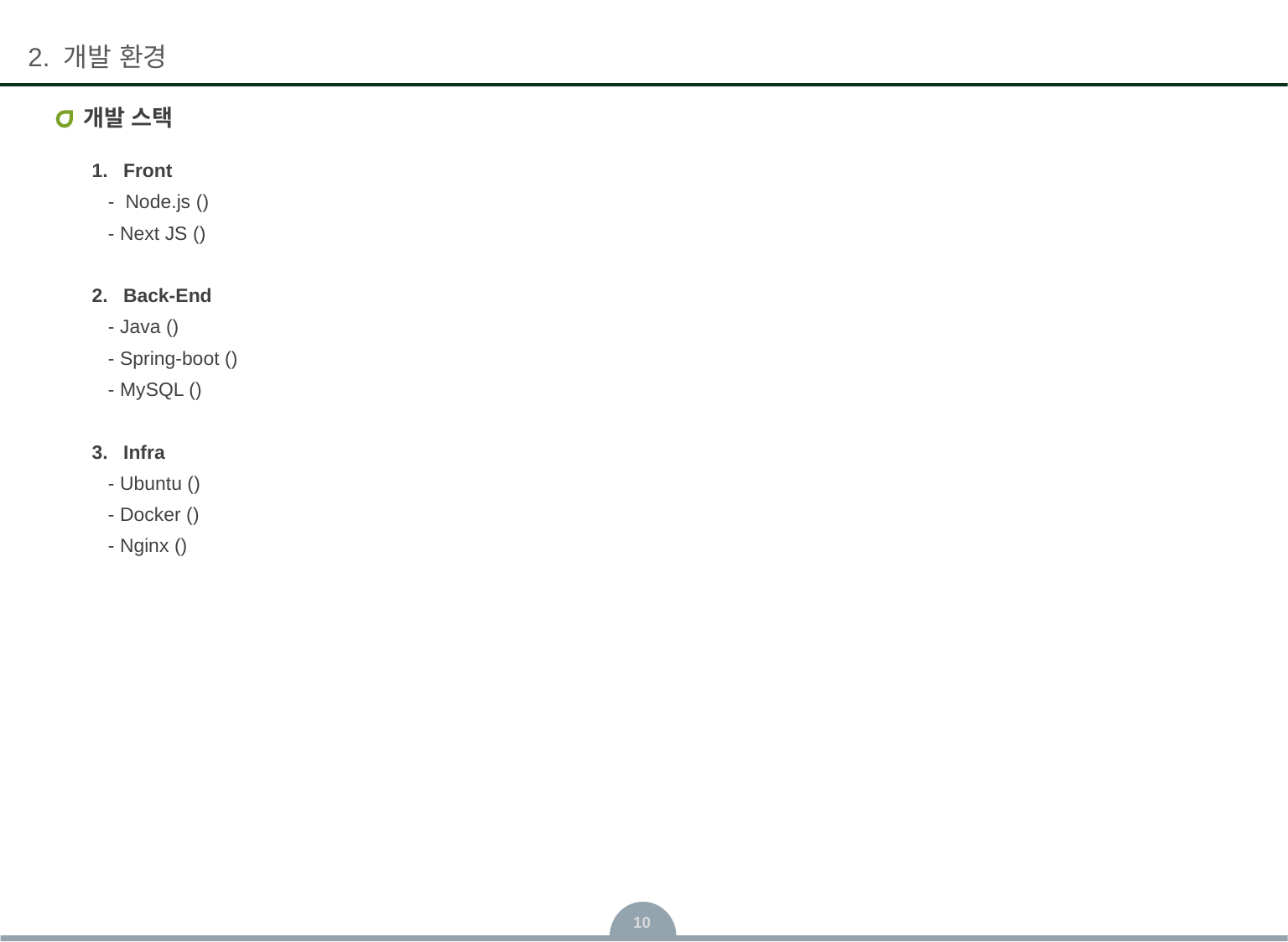

# 개발 스택
Front
   -  Node.js ()
   - Next JS ()

Back-End
   - Java ()
   - Spring-boot ()
   - MySQL ()

Infra
   - Ubuntu ()
   - Docker ()
   - Nginx ()